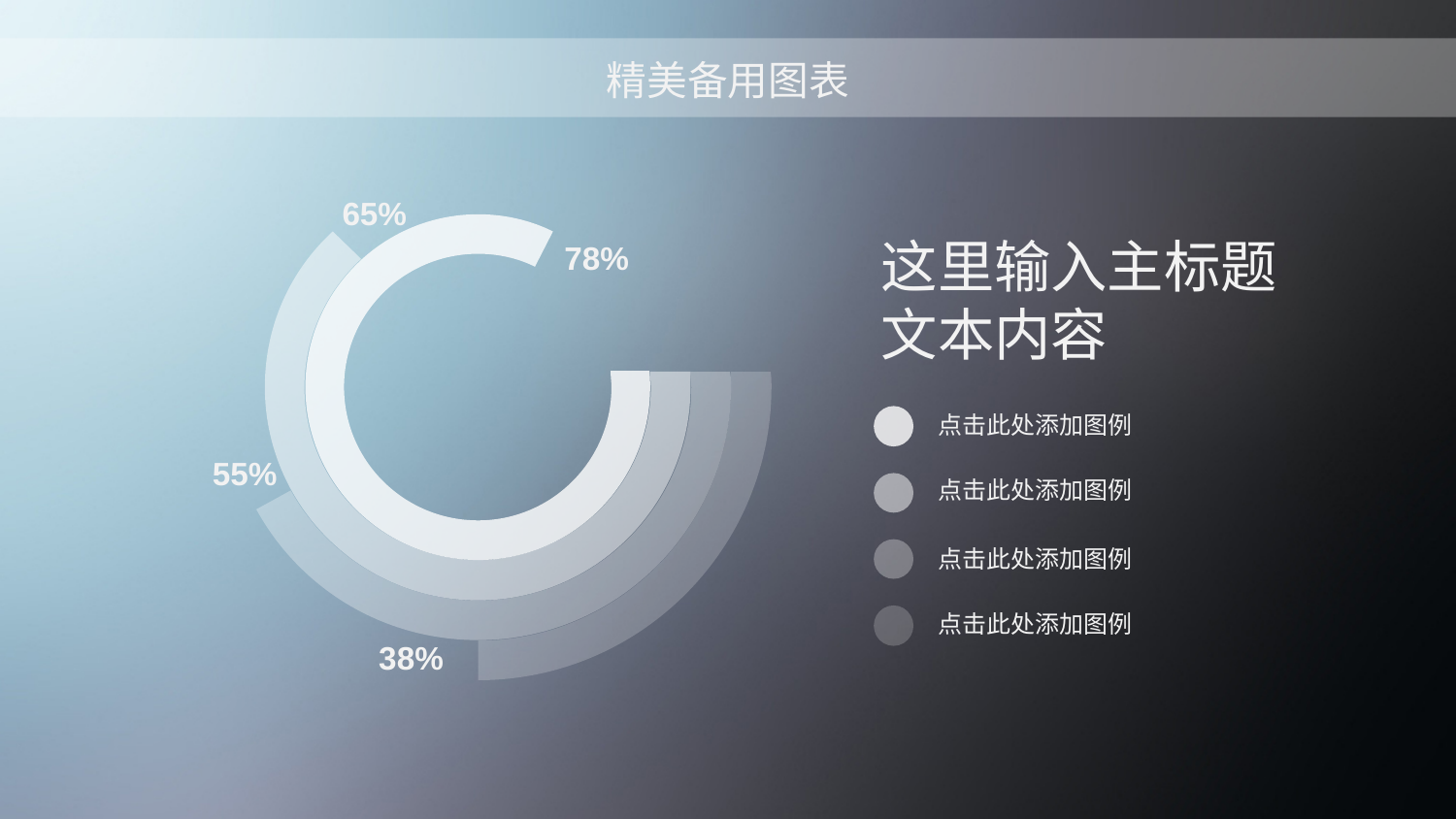

65%

78%

55%
38%
这里输入主标题
文本内容
点击此处添加图例

点击此处添加图例

点击此处添加图例

点击此处添加图例